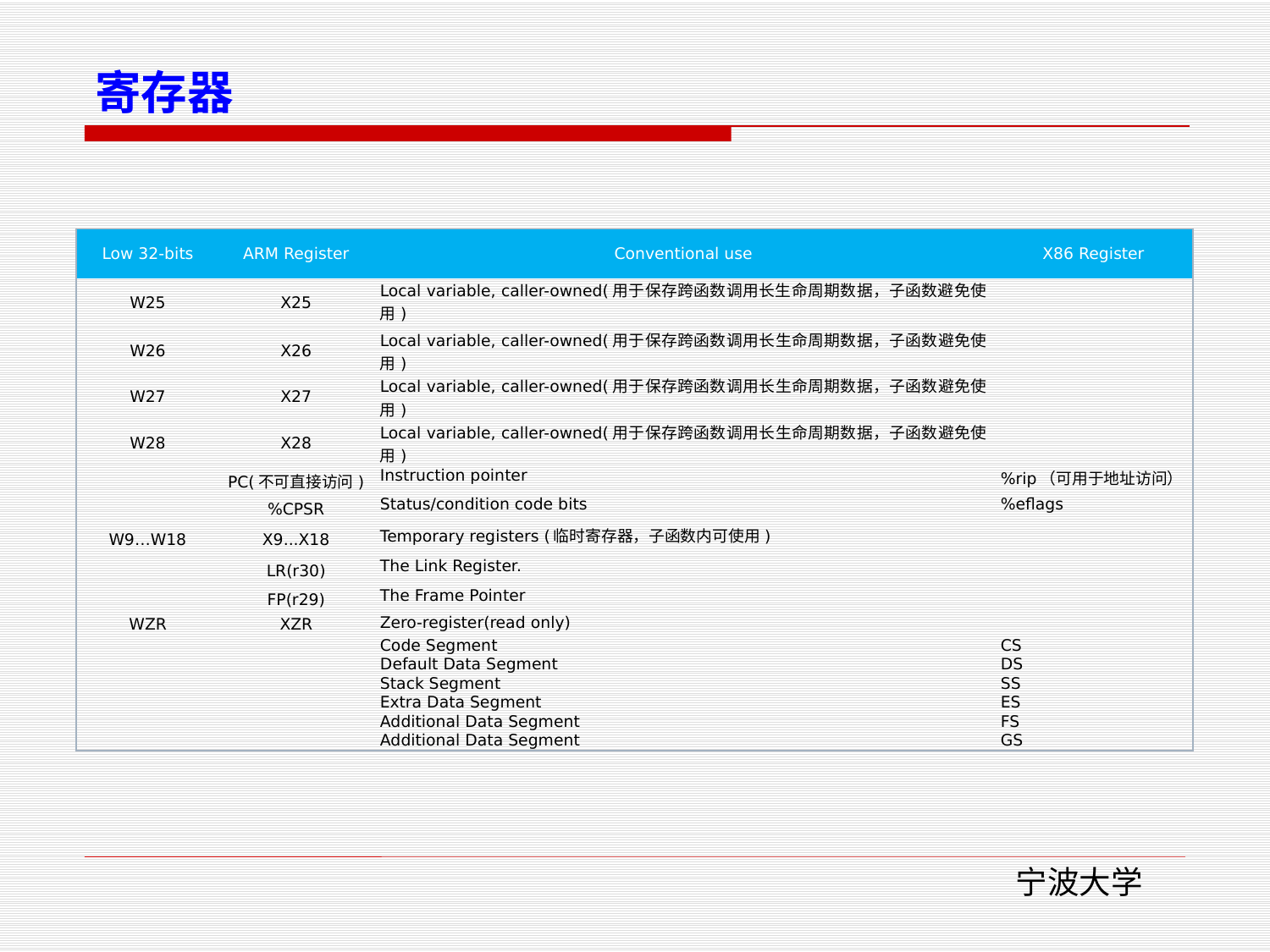

# 寄存器
| Low 32-bits | ARM Register | Conventional use | X86 Register |
| --- | --- | --- | --- |
| W25 | X25 | Local variable, caller-owned(用于保存跨函数调用长生命周期数据，子函数避免使用) |  |
| W26 | X26 | Local variable, caller-owned(用于保存跨函数调用长生命周期数据，子函数避免使用) |  |
| W27 | X27 | Local variable, caller-owned(用于保存跨函数调用长生命周期数据，子函数避免使用) |  |
| W28 | X28 | Local variable, caller-owned(用于保存跨函数调用长生命周期数据，子函数避免使用) |  |
|  | PC(不可直接访问) | Instruction pointer | %rip（可用于地址访问） |
|  | %CPSR | Status/condition code bits | %eflags |
| W9…W18 | X9...X18 | Temporary registers (临时寄存器，子函数内可使用) |  |
|  | LR(r30) | The Link Register. |  |
|  | FP(r29) | The Frame Pointer |  |
| WZR | XZR | Zero-register(read only) |  |
|  |  | Code Segment | CS |
|  |  | Default Data Segment | DS |
|  |  | Stack Segment | SS |
|  |  | Extra Data Segment | ES |
|  |  | Additional Data Segment | FS |
|  |  | Additional Data Segment | GS |